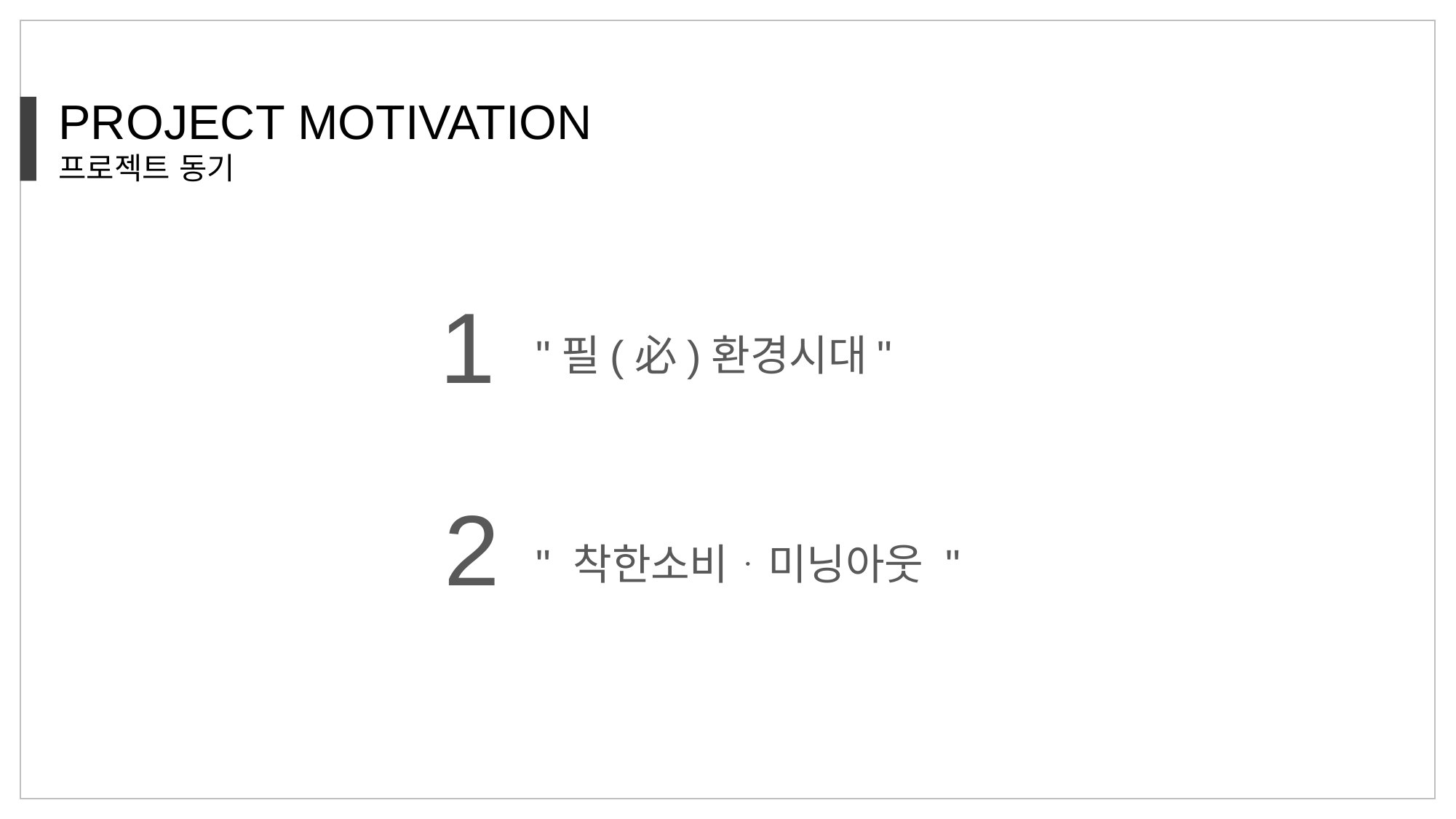

PROJECT MOTIVATION
프로젝트 동기

1
"필(必)환경시대"
2
" 착한소비ᆞ미닝아웃 "